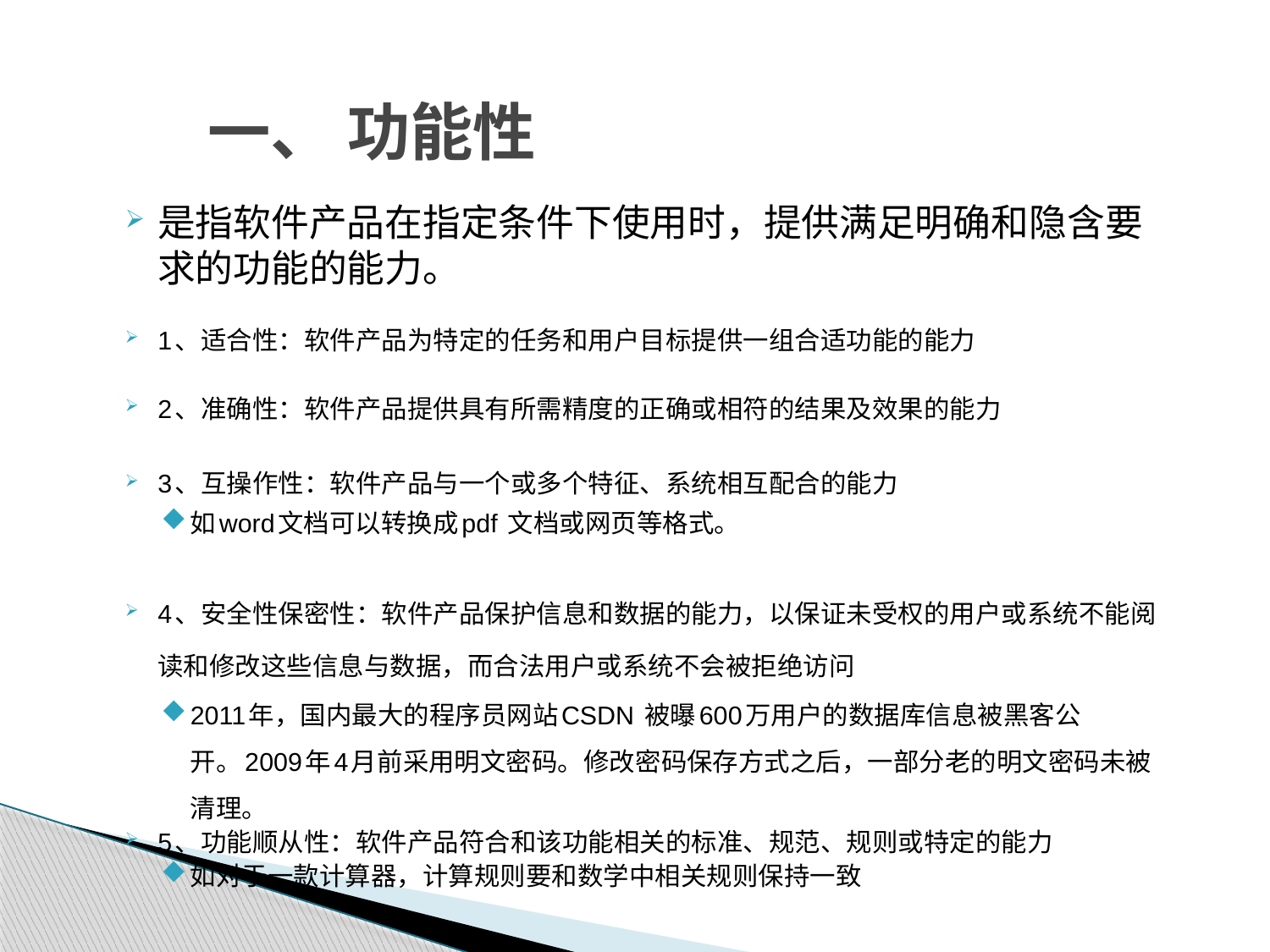

# 一、 功能性
是指软件产品在指定条件下使用时，提供满足明确和隐含要求的功能的能力。

1、适合性：软件产品为特定的任务和用户目标提供一组合适功能的能力

2、准确性：软件产品提供具有所需精度的正确或相符的结果及效果的能力

3、互操作性：软件产品与一个或多个特征、系统相互配合的能力
如word文档可以转换成pdf 文档或网页等格式。

4、安全性保密性：软件产品保护信息和数据的能力，以保证未受权的用户或系统不能阅读和修改这些信息与数据，而合法用户或系统不会被拒绝访问
2011年，国内最大的程序员网站CSDN 被曝600万用户的数据库信息被黑客公开。2009年4月前采用明文密码。修改密码保存方式之后，一部分老的明文密码未被清理。
5、功能顺从性：软件产品符合和该功能相关的标准、规范、规则或特定的能力
如对于一款计算器，计算规则要和数学中相关规则保持一致